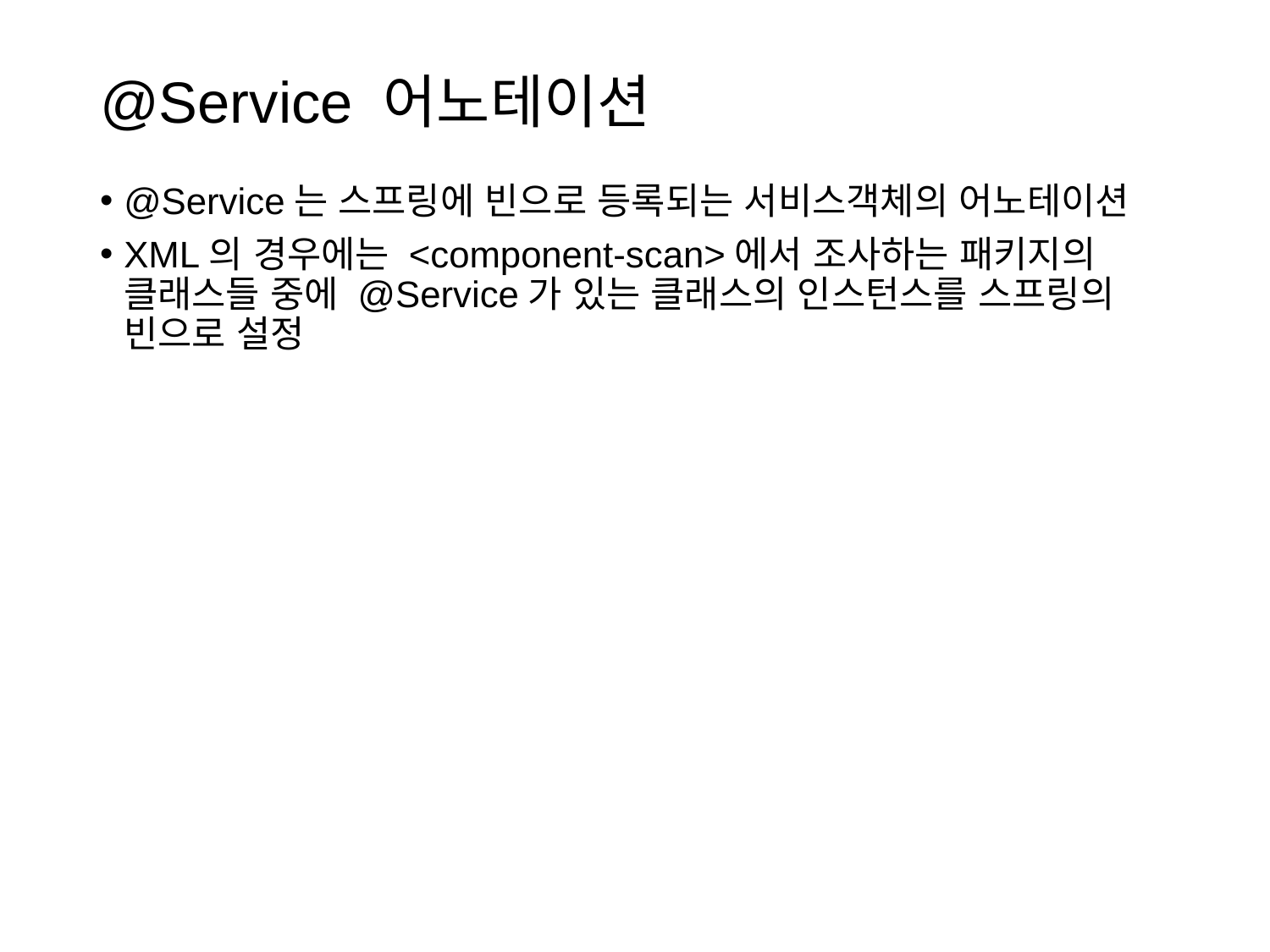

# @Service 어노테이션
@Service는 스프링에 빈으로 등록되는 서비스객체의 어노테이션
XML의 경우에는 <component-scan>에서 조사하는 패키지의 클래스들 중에 @Service가 있는 클래스의 인스턴스를 스프링의 빈으로 설정